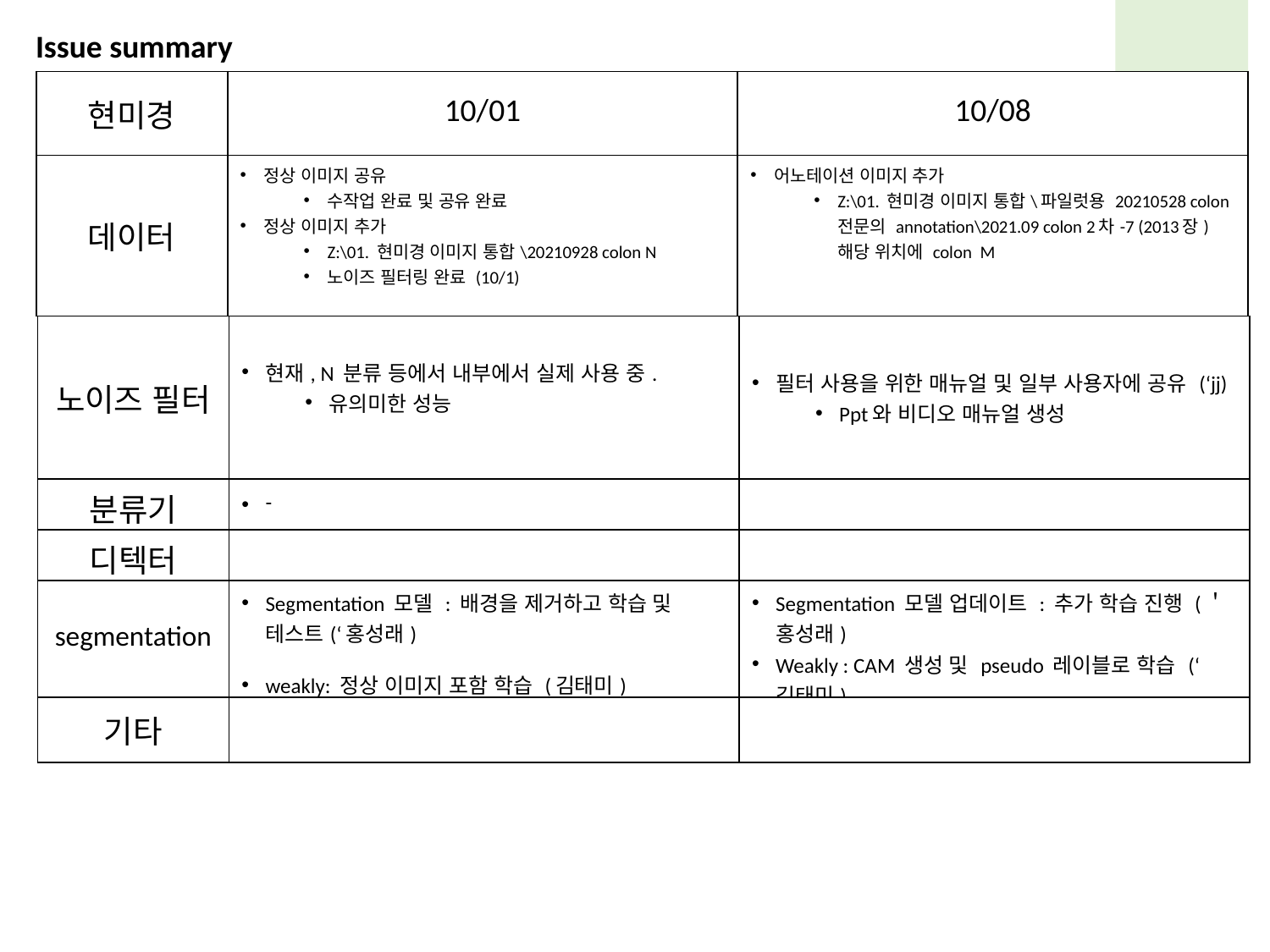

Issue summary
| 현미경 | 10/01 | 10/08 |
| --- | --- | --- |
| 데이터 | 정상 이미지 공유 수작업 완료 및 공유 완료 정상 이미지 추가 Z:\01. 현미경 이미지 통합\20210928 colon N 노이즈 필터링 완료 (10/1) | 어노테이션 이미지 추가 Z:\01. 현미경 이미지 통합\파일럿용 20210528 colon 전문의 annotation\2021.09 colon 2차-7 (2013장) 해당 위치에 colon M |
| 노이즈 필터 | 현재, N 분류 등에서 내부에서 실제 사용 중. 유의미한 성능 | 필터 사용을 위한 매뉴얼 및 일부 사용자에 공유 (‘jj) Ppt와 비디오 매뉴얼 생성 |
| --- | --- | --- |
| 분류기 | - |  |
| 디텍터 |  |  |
| segmentation | Segmentation 모델 : 배경을 제거하고 학습 및 테스트(‘홍성래) weakly: 정상 이미지 포함 학습 (김태미) | Segmentation 모델 업데이트 : 추가 학습 진행 (＇홍성래) Weakly : CAM 생성 및 pseudo 레이블로 학습 (‘김태미) |
| 기타 |  |  |